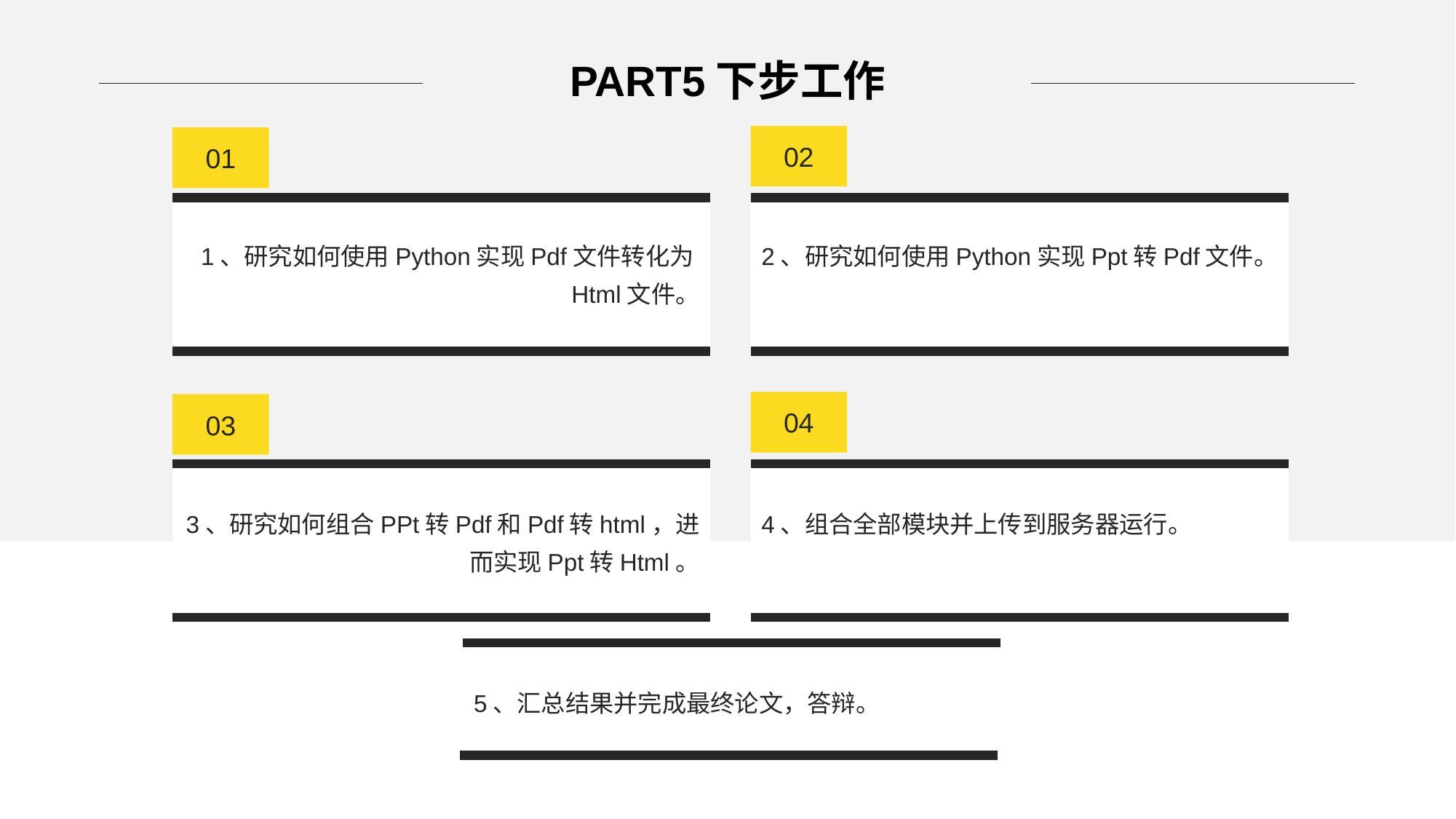

PART5下步工作
02
01

1、研究如何使用Python实现Pdf文件转化为Html文件。
2、研究如何使用Python实现Ppt转Pdf文件。
04
03

3、研究如何组合PPt转Pdf和Pdf转html，进而实现Ppt转Html。
4、组合全部模块并上传到服务器运行。

5、汇总结果并完成最终论文，答辩。